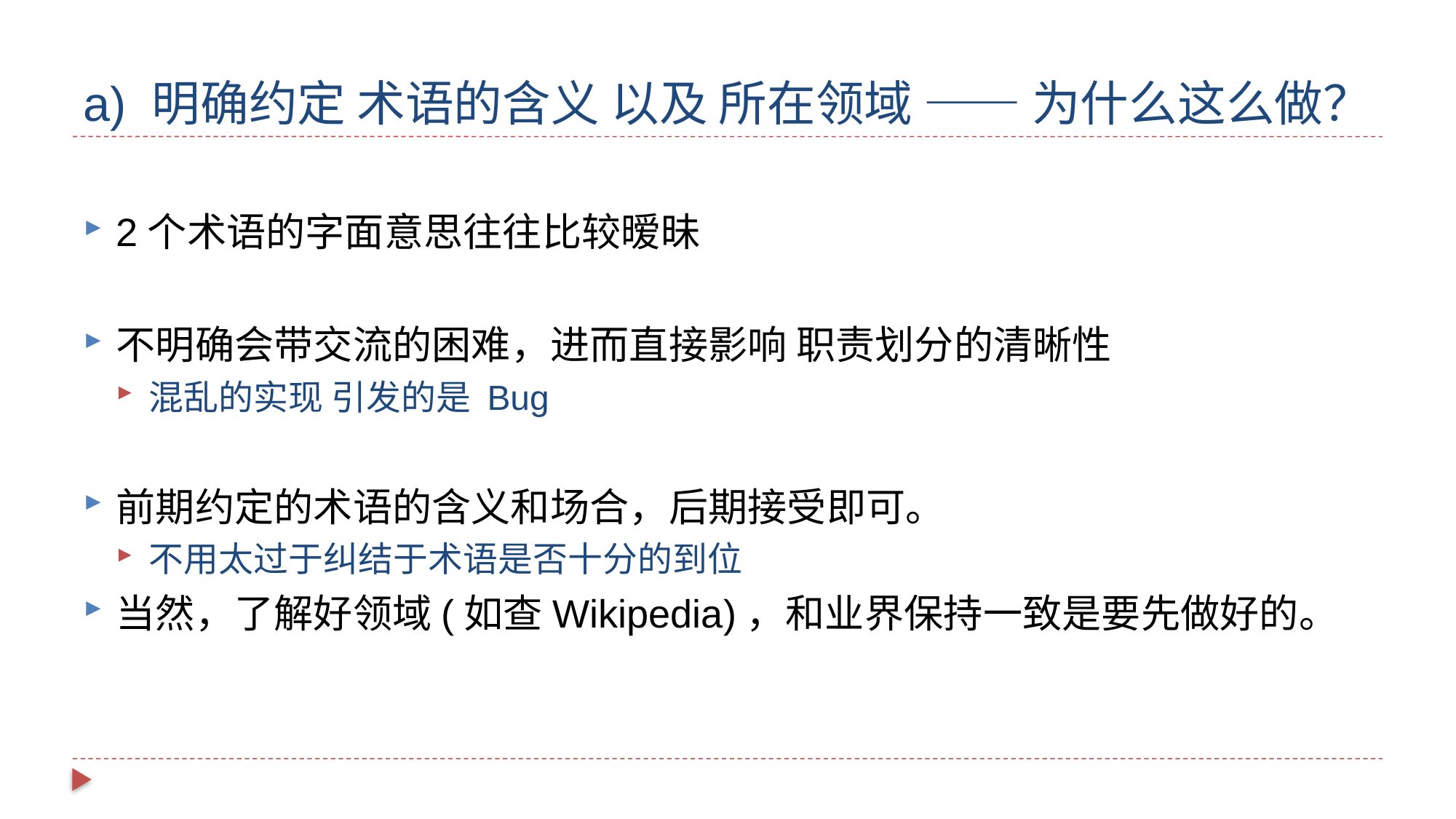

# a) 明确约定 术语的含义 以及 所在领域 —— 为什么这么做？

2个术语的字面意思往往比较暧昧

不明确会带交流的困难，进而直接影响 职责划分的清晰性
混乱的实现 引发的是 Bug

前期约定的术语的含义和场合，后期接受即可。
不用太过于纠结于术语是否十分的到位
当然，了解好领域(如查Wikipedia)，和业界保持一致是要先做好的。